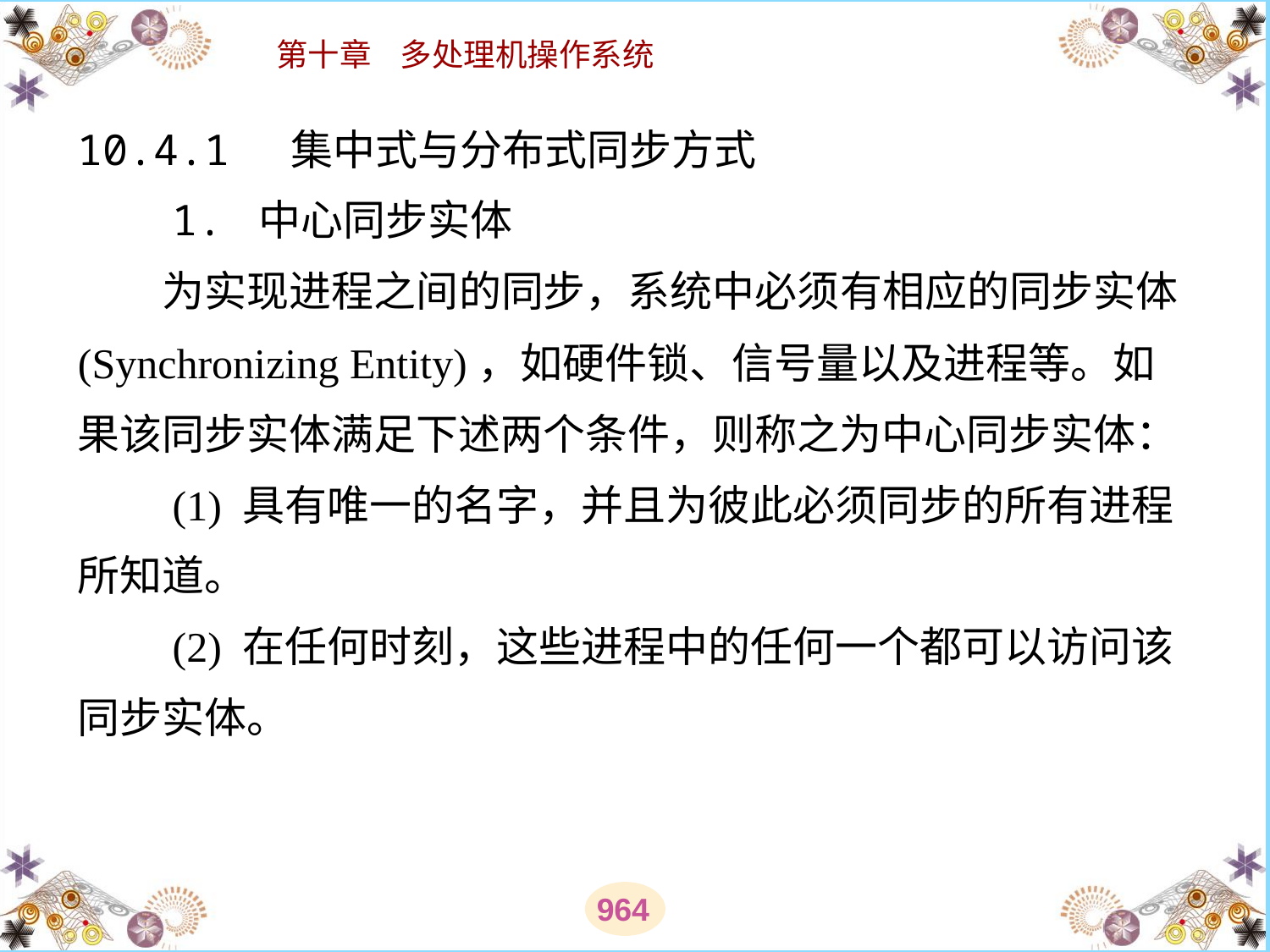

# 10.4.1  集中式与分布式同步方式 　　1. 中心同步实体 　　为实现进程之间的同步，系统中必须有相应的同步实体(Synchronizing Entity)，如硬件锁、信号量以及进程等。如果该同步实体满足下述两个条件，则称之为中心同步实体： 　　(1) 具有唯一的名字，并且为彼此必须同步的所有进程所知道。 　　(2) 在任何时刻，这些进程中的任何一个都可以访问该同步实体。